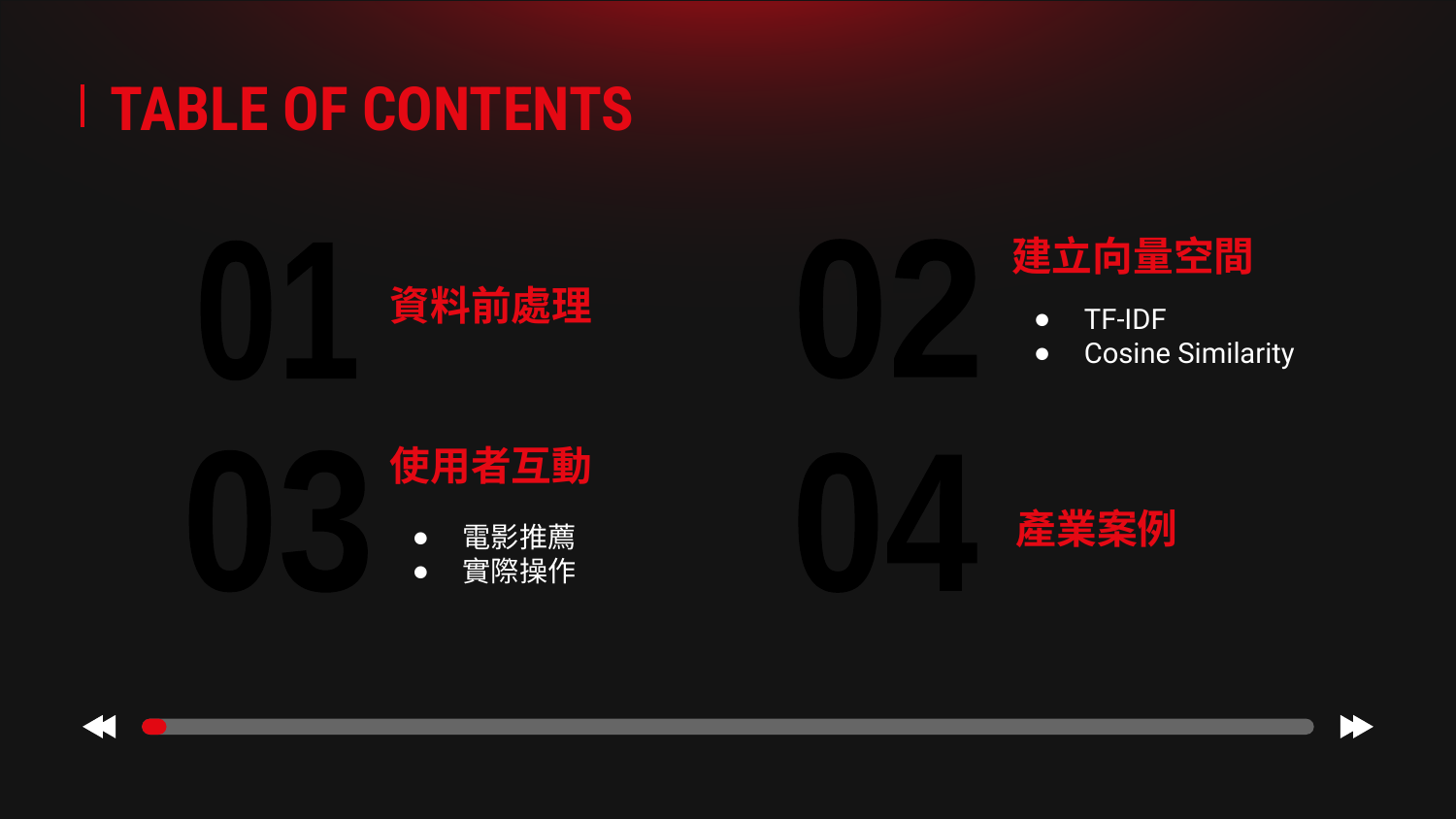

TABLE OF CONTENTS
建立向量空間
01
02
02
01
# 資料前處理
TF-IDF
Cosine Similarity
使用者互動
03
04
03
04
產業案例
電影推薦
實際操作